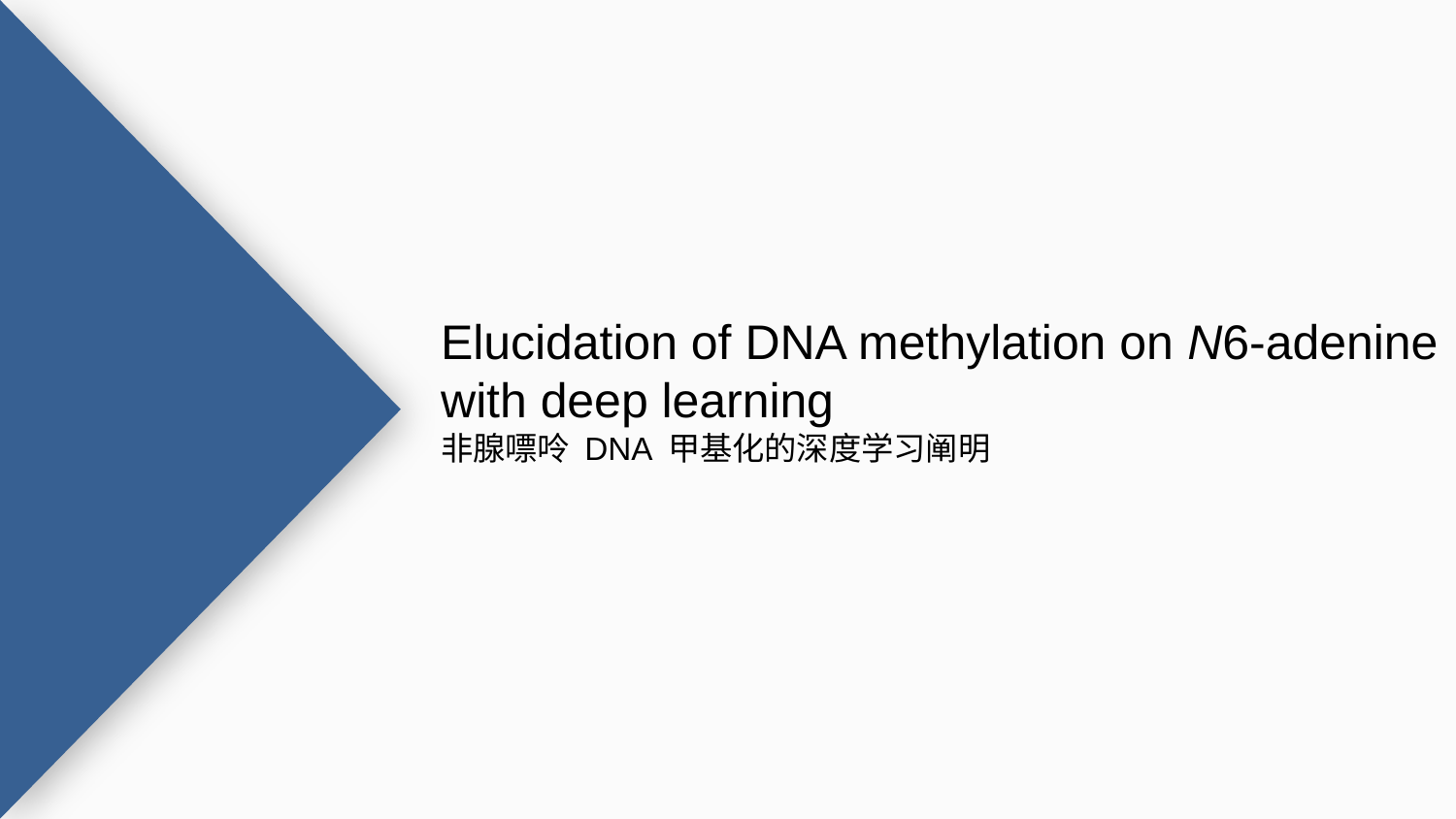

Elucidation of DNA methylation on N6-adenine
with deep learning
非腺嘌呤 DNA 甲基化的深度学习阐明